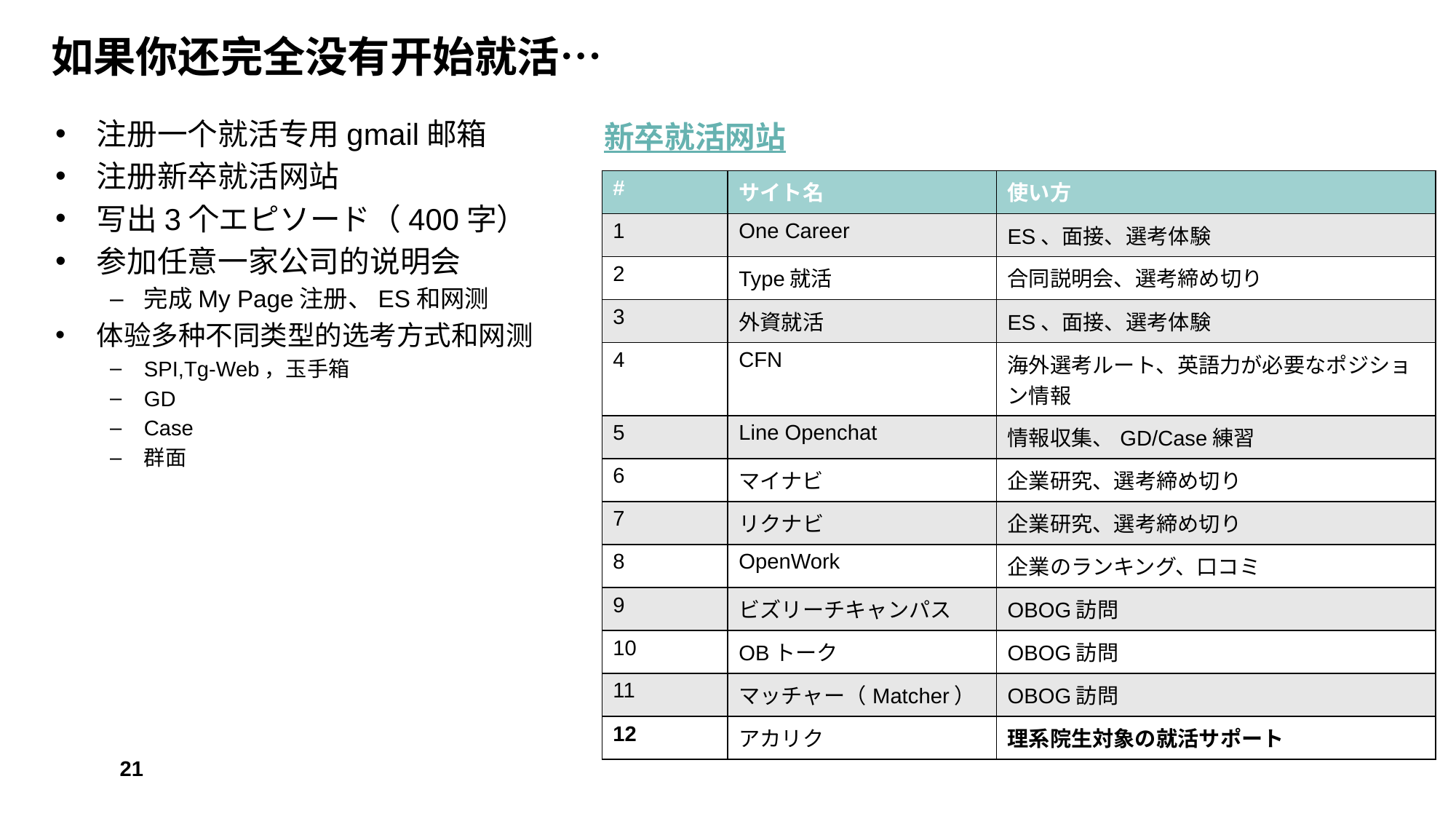

# 如果你还完全没有开始就活…
新卒就活网站
注册一个就活专用gmail邮箱
注册新卒就活网站
写出3个エピソード（400字）
参加任意一家公司的说明会
完成My Page注册、ES和网测
体验多种不同类型的选考方式和网测
SPI,Tg-Web，玉手箱
GD
Case
群面
| # | サイト名 | 使い方 |
| --- | --- | --- |
| 1 | One Career | ES、面接、選考体験 |
| 2 | Type就活 | 合同説明会、選考締め切り |
| 3 | 外資就活 | ES、面接、選考体験 |
| 4 | CFN | 海外選考ルート、英語力が必要なポジション情報 |
| 5 | Line Openchat | 情報収集、GD/Case練習 |
| 6 | マイナビ | 企業研究、選考締め切り |
| 7 | リクナビ | 企業研究、選考締め切り |
| 8 | OpenWork | 企業のランキング、口コミ |
| 9 | ビズリーチキャンパス | OBOG訪問 |
| 10 | OBトーク | OBOG訪問 |
| 11 | マッチャー（Matcher） | OBOG訪問 |
| 12 | アカリク | 理系院生対象の就活サポート |
21